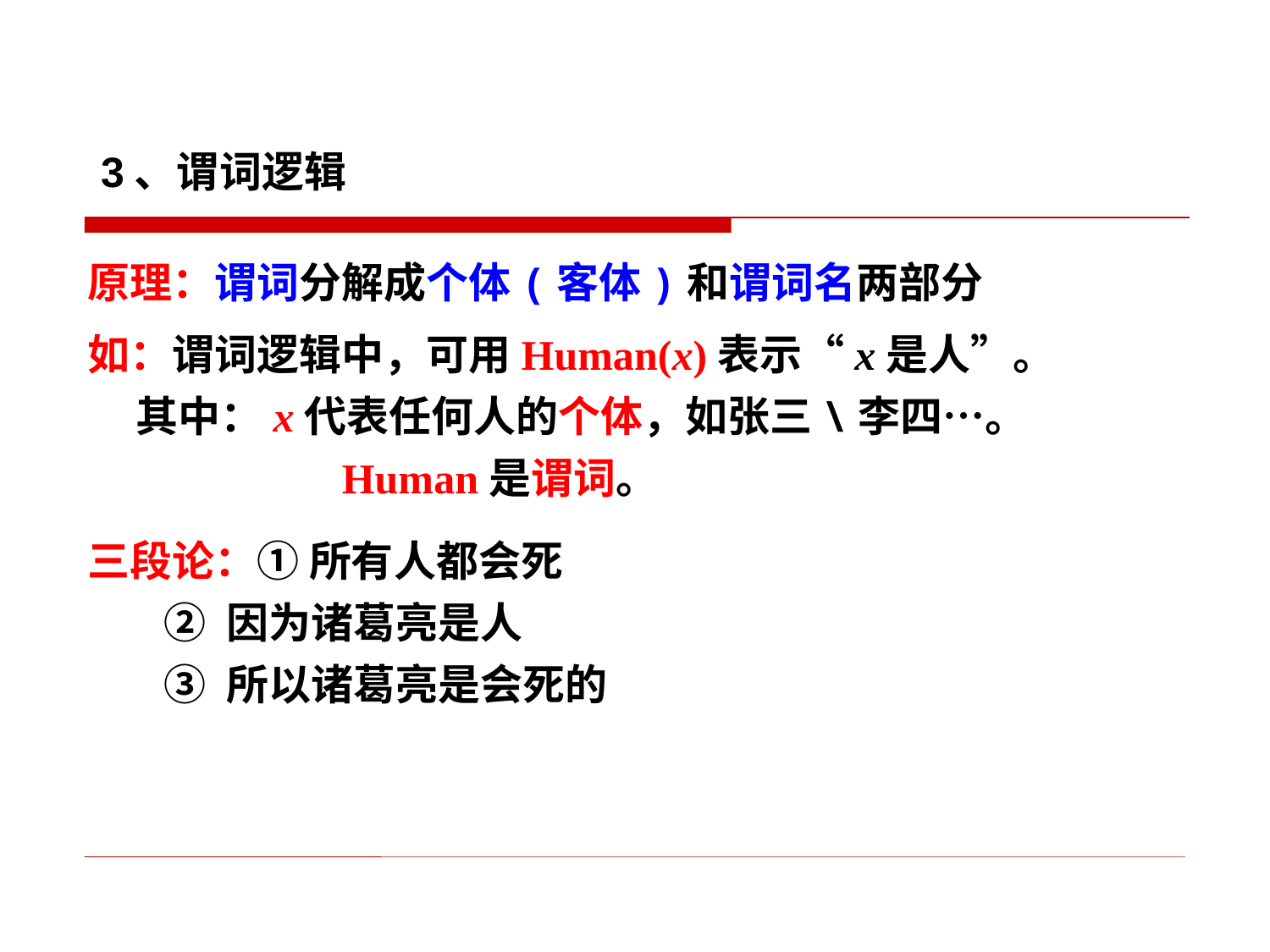

3、谓词逻辑
原理：谓词分解成个体(客体)和谓词名两部分
如：谓词逻辑中，可用Human(x)表示“x是人”。
    其中：x代表任何人的个体，如张三\李四…。
          Human是谓词。
三段论：① 所有人都会死
        ② 因为诸葛亮是人
        ③ 所以诸葛亮是会死的